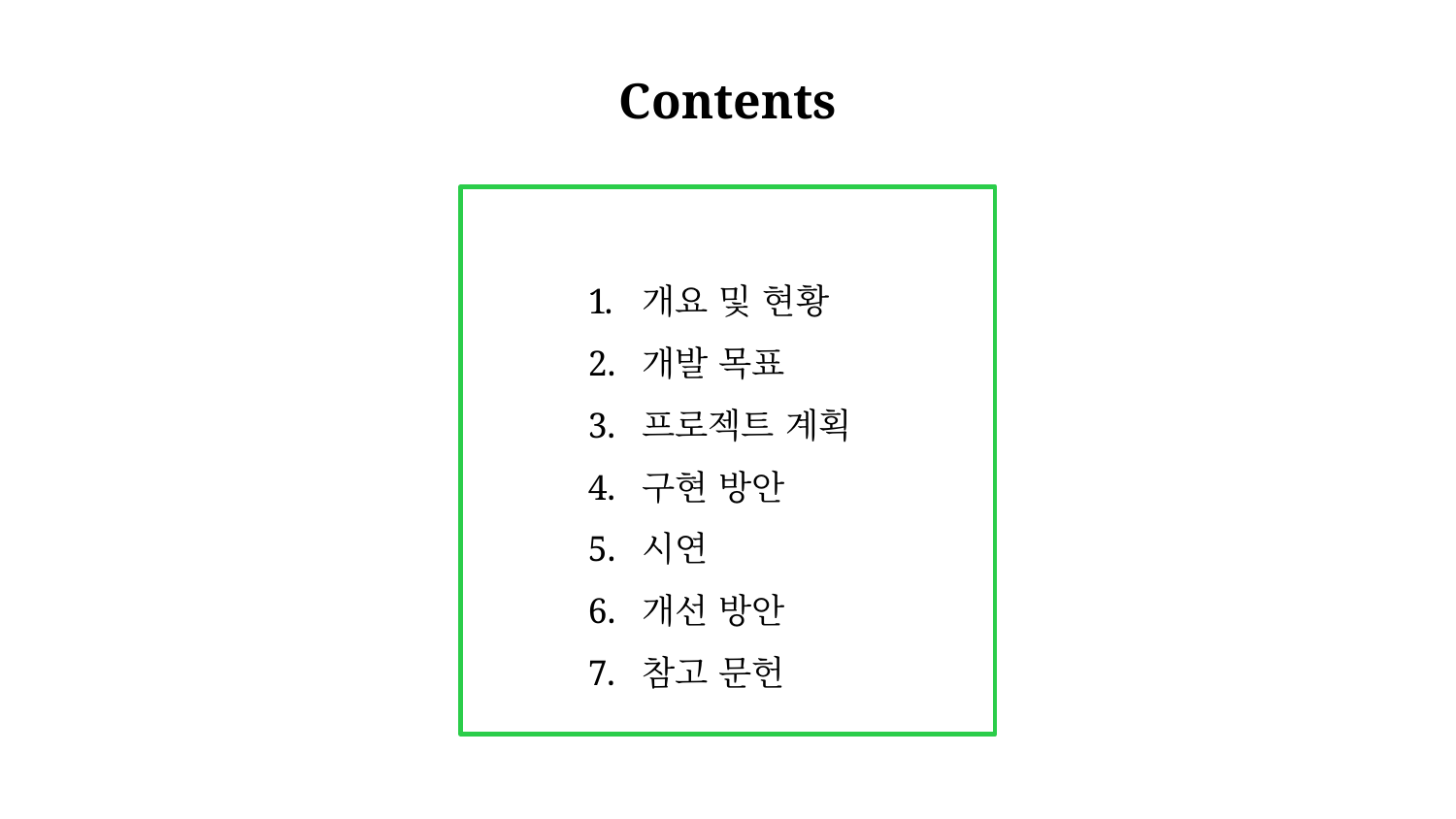

Contents

개요 및 현황
개발 목표
프로젝트 계획
구현 방안
시연
개선 방안
참고 문헌